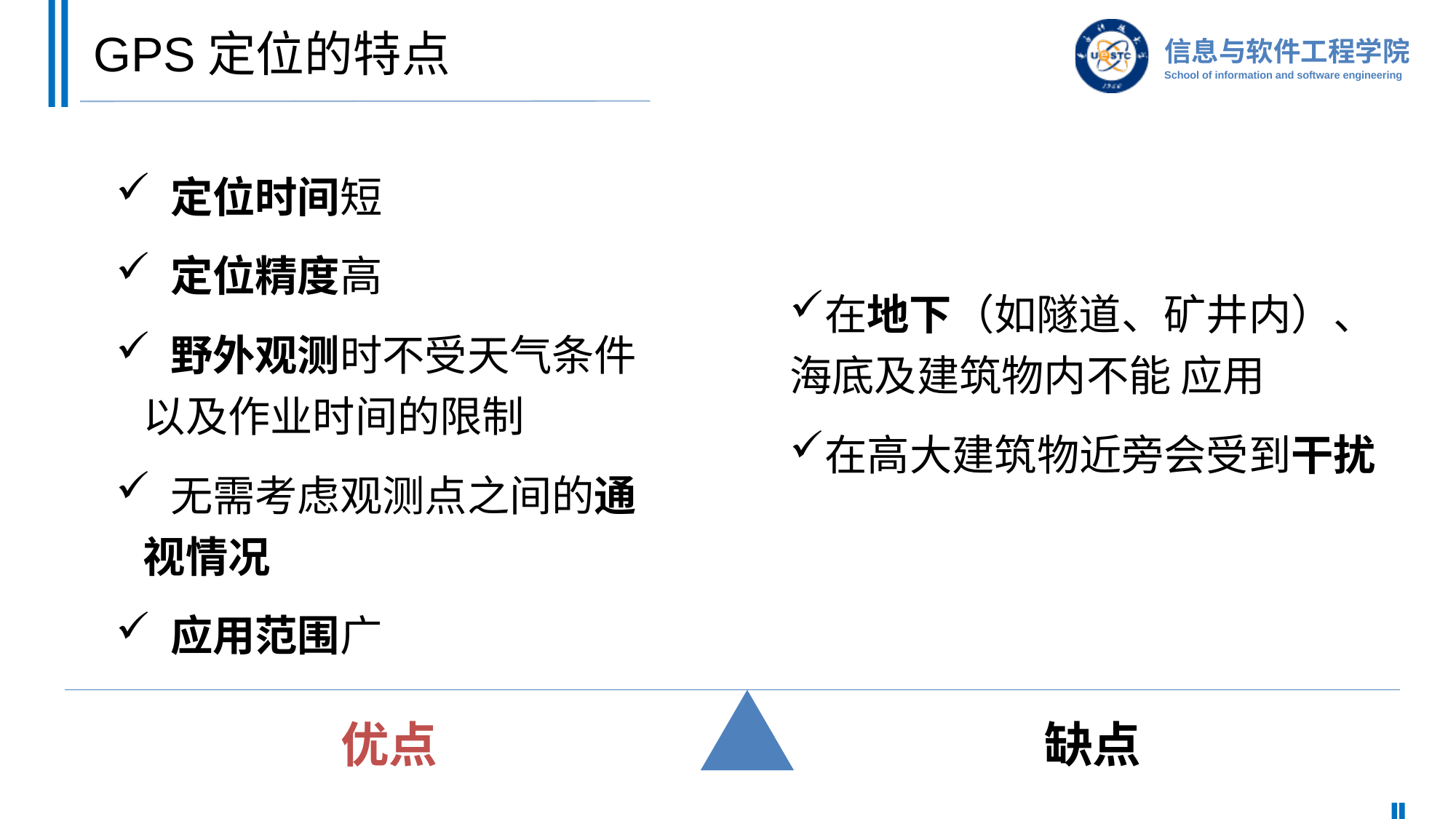

# GPS定位的特点
 定位时间短
 定位精度高
 野外观测时不受天气条件以及作业时间的限制
 无需考虑观测点之间的通视情况
 应用范围广
在地下（如隧道、矿井内）、海底及建筑物内不能 应用
在高大建筑物近旁会受到干扰

优点
缺点